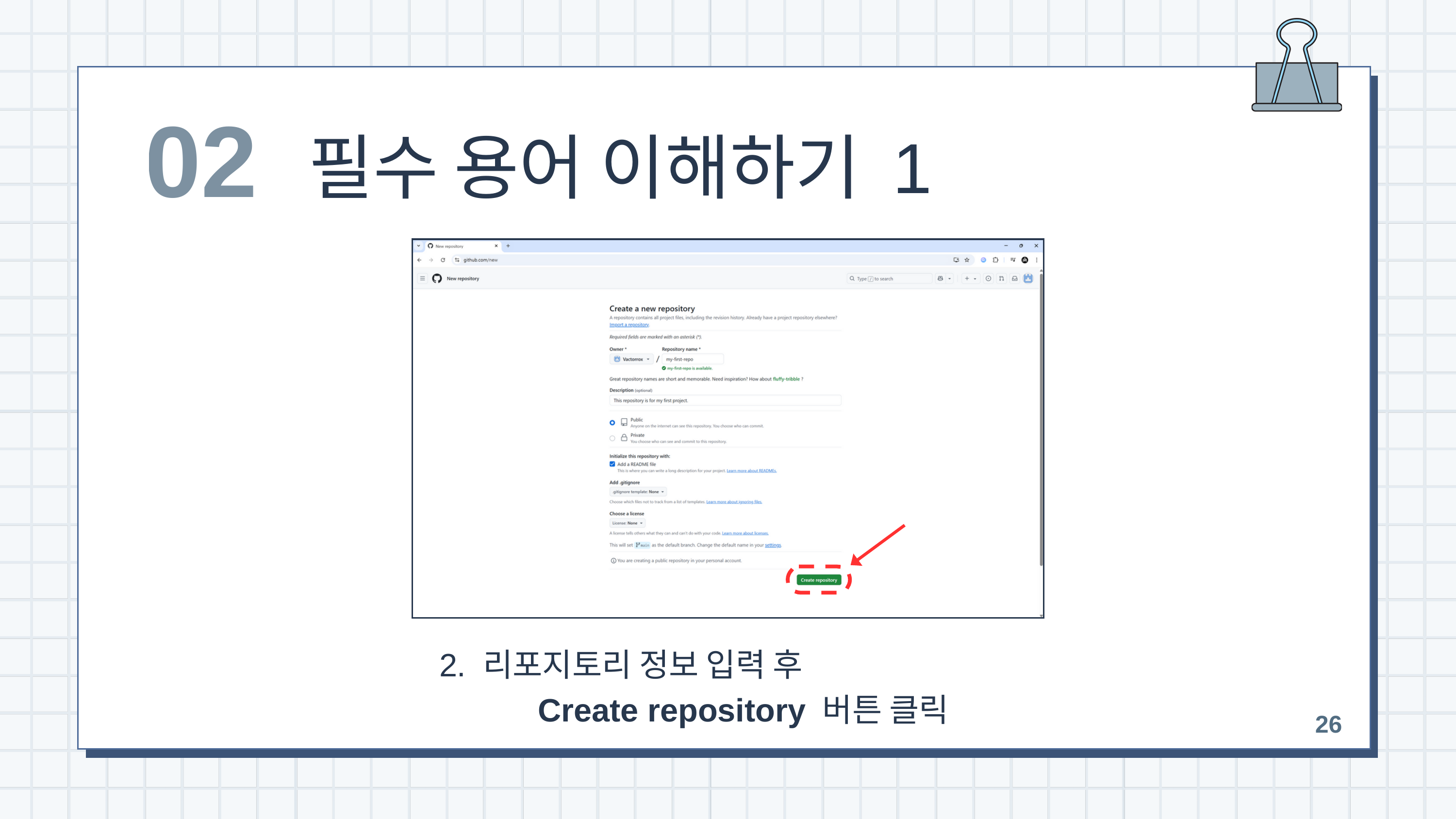

02
필수 용어 이해하기 1

   2. 리포지토리 정보 입력 후
              Create repository 버튼 클릭
26